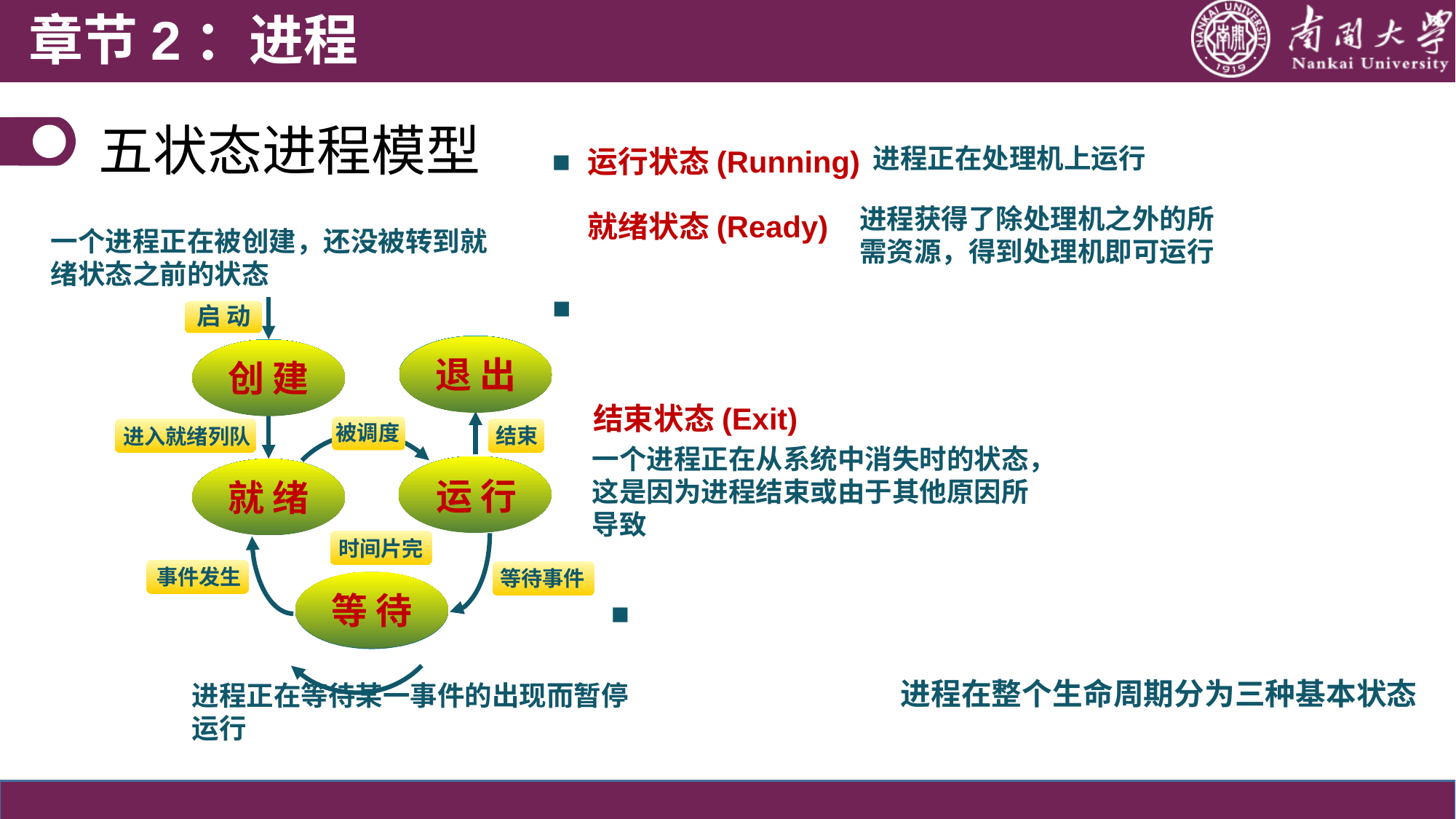

章节2：进程
五状态进程模型

进程正在处理机上运行
■
运行状态(Running)
进程获得了除处理机之外的所需资源，得到处理机即可运行
就绪状态(Ready)
■
一个进程正在被创建，还没被转到就绪状态之前的状态
启 动

退 出

创 建

等 待

运 行

就 绪
被调度

结束
进入就绪列队

时间片完

事件发生

等待事件

退 出

创 建
结束状态(Exit)
■
一个进程正在从系统中消失时的状态，这是因为进程结束或由于其他原因所导致

运 行

就 绪

等 待
进程在整个生命周期分为三种基本状态
进程正在等待某一事件的出现而暂停运行